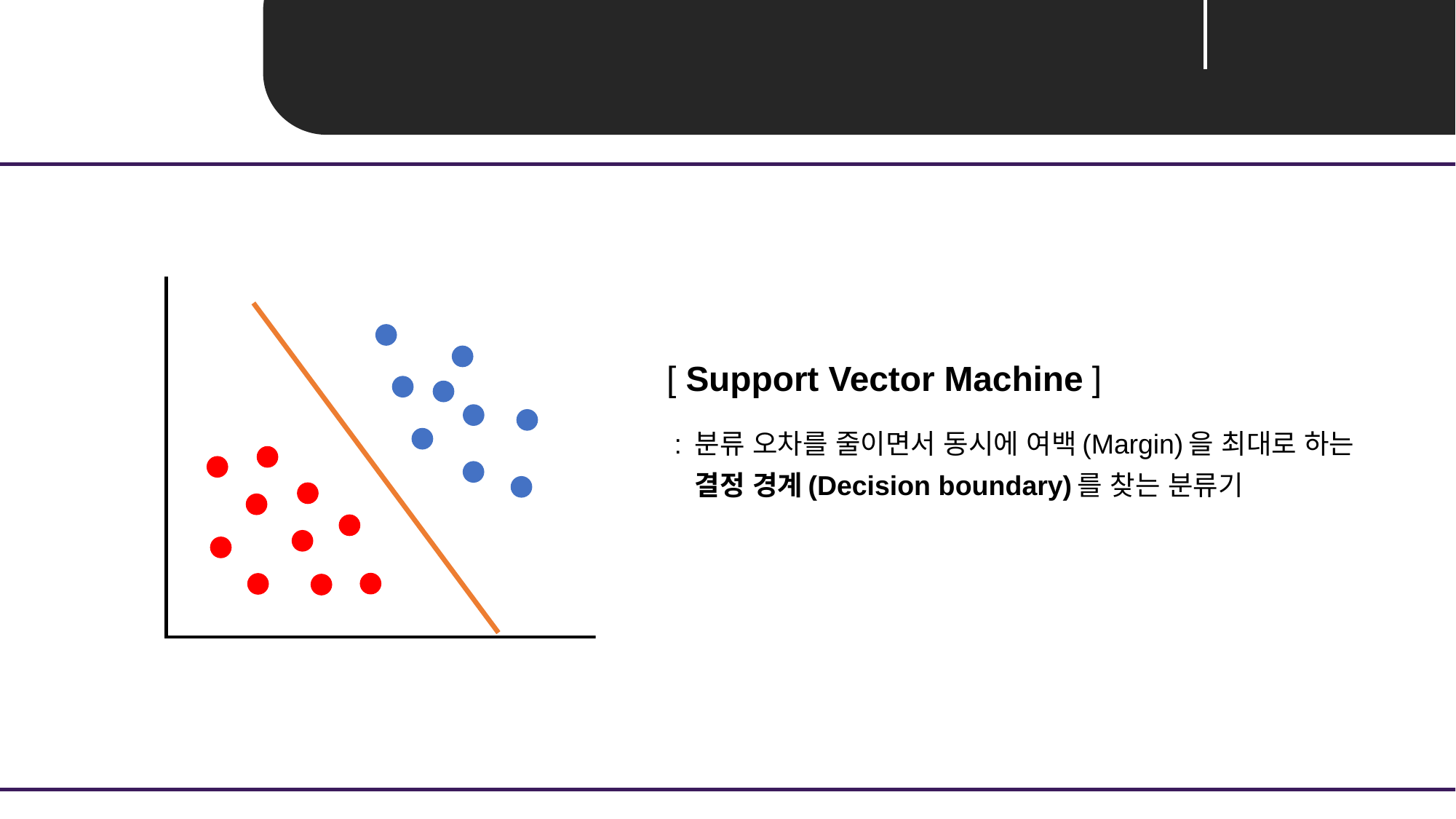

Unit  01 ㅣ  Support Vector Machine

[ Support Vector Machine ]

 : 분류 오차를 줄이면서 동시에 여백(Margin)을 최대로 하는
   결정 경계(Decision boundary)를 찾는 분류기